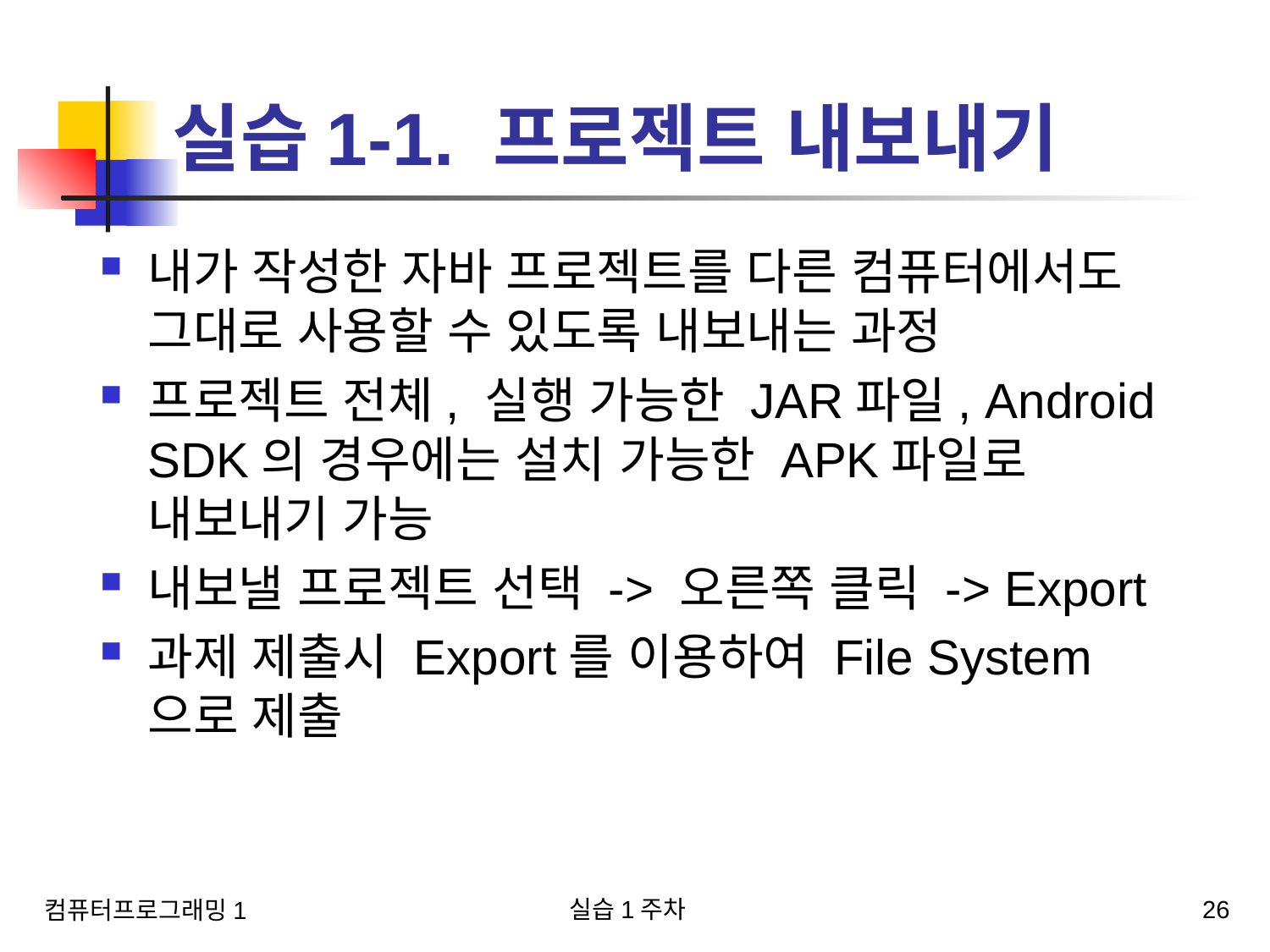

# 실습1-1. 프로젝트 내보내기
내가 작성한 자바 프로젝트를 다른 컴퓨터에서도 그대로 사용할 수 있도록 내보내는 과정
프로젝트 전체, 실행 가능한 JAR파일, Android SDK의 경우에는 설치 가능한 APK파일로 내보내기 가능
내보낼 프로젝트 선택 -> 오른쪽 클릭 -> Export
과제 제출시 Export를 이용하여 File System으로 제출
실습1주차
26
컴퓨터프로그래밍1